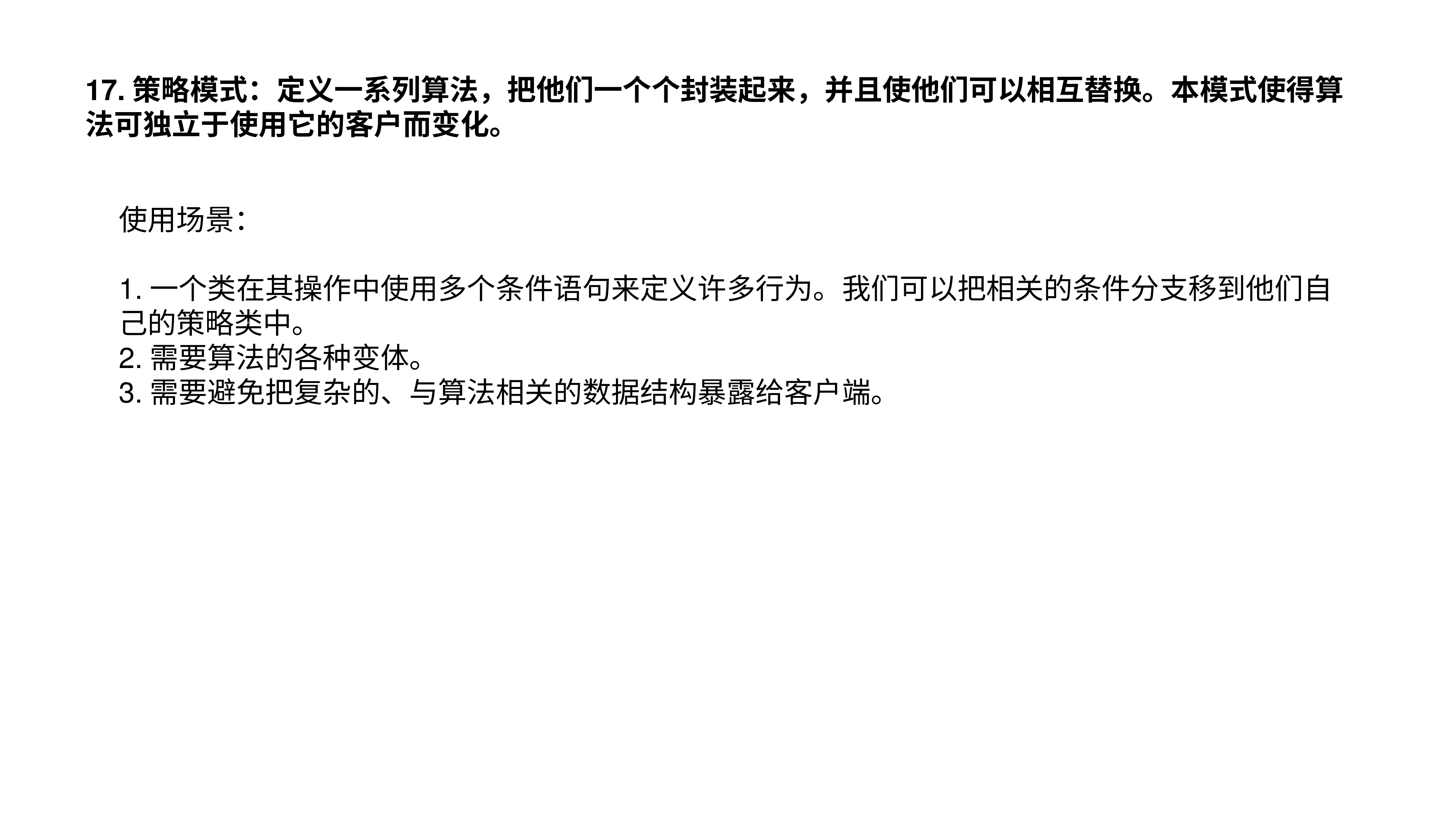

17.策略模式：定义一系列算法，把他们一个个封装起来，并且使他们可以相互替换。本模式使得算法可独立于使用它的客户而变化。
使用场景：
1.一个类在其操作中使用多个条件语句来定义许多行为。我们可以把相关的条件分支移到他们自己的策略类中。
2.需要算法的各种变体。
3.需要避免把复杂的、与算法相关的数据结构暴露给客户端。